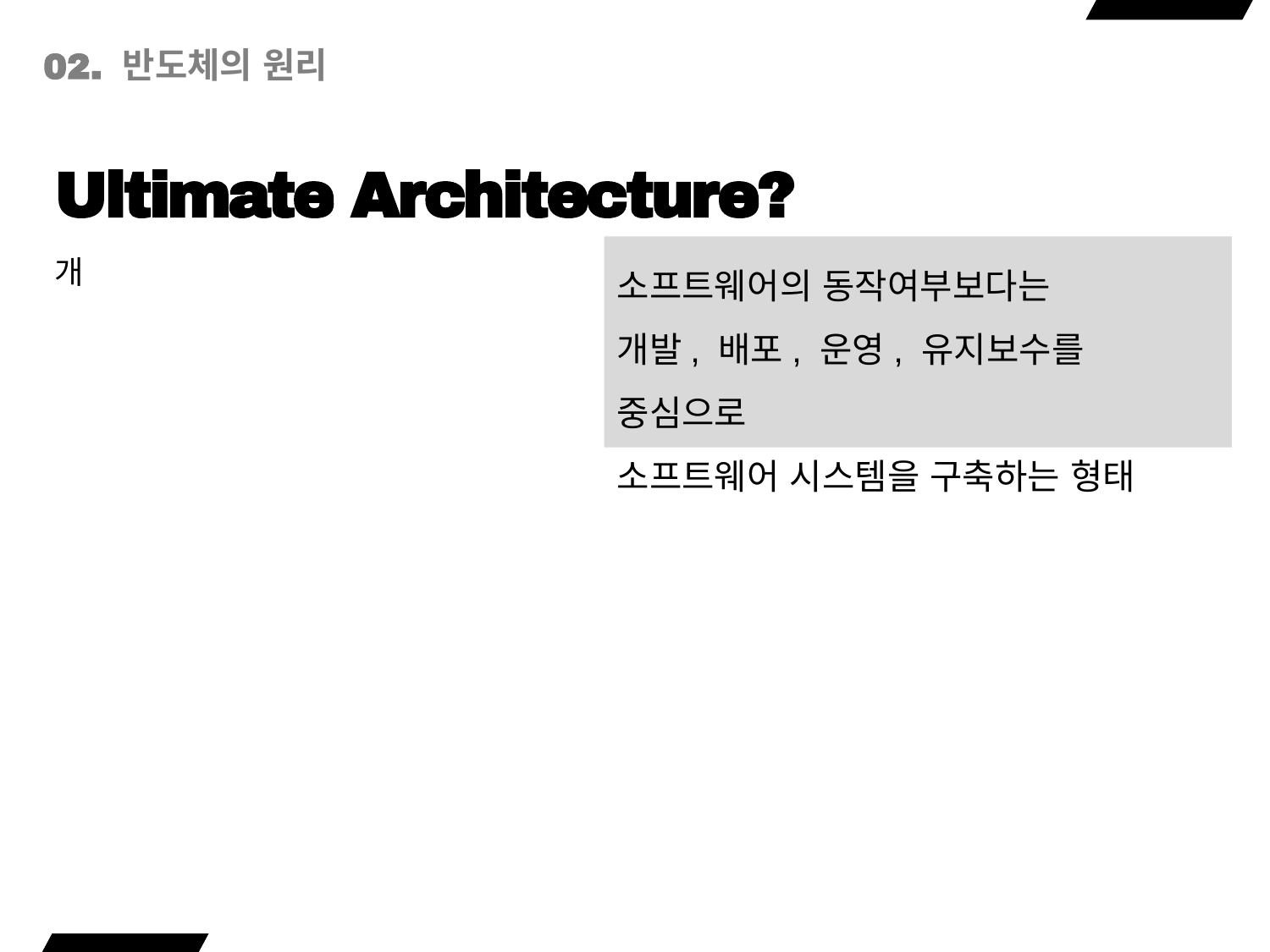

# 02. 반도체의 원리
Ultimate Architecture?
소프트웨어의 동작여부보다는
개발, 배포, 운영, 유지보수를 중심으로
소프트웨어 시스템을 구축하는 형태
개